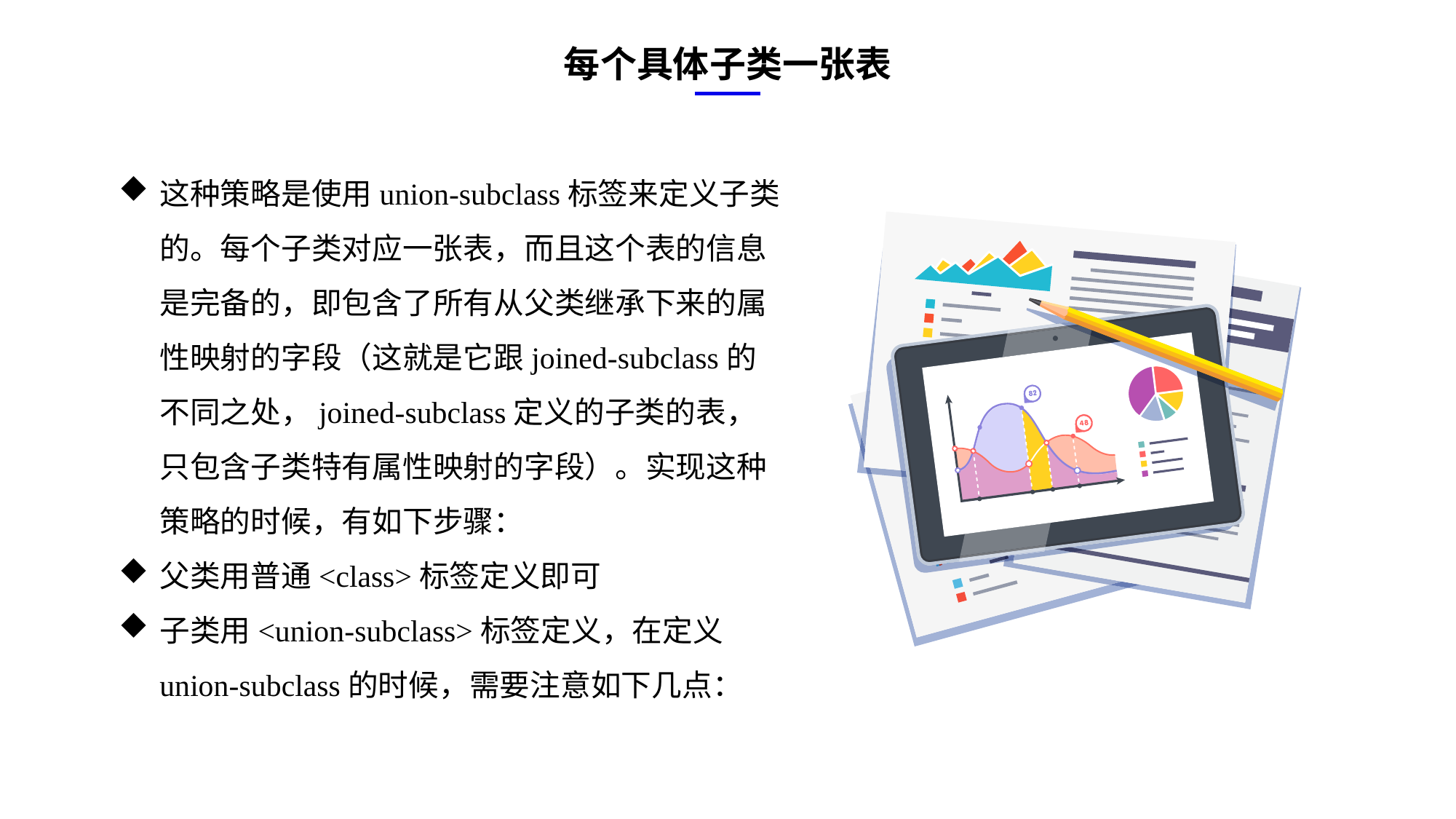

每个具体子类一张表
这种策略是使用union-subclass标签来定义子类的。每个子类对应一张表，而且这个表的信息是完备的，即包含了所有从父类继承下来的属性映射的字段（这就是它跟joined-subclass的不同之处，joined-subclass定义的子类的表，只包含子类特有属性映射的字段）。实现这种策略的时候，有如下步骤：
父类用普通<class>标签定义即可
子类用<union-subclass>标签定义，在定义union-subclass的时候，需要注意如下几点：

e7d195523061f1c0ae0eb3eed39d2bcef4622b2499a05fe6567B54A876BEB457BD1EB8EBE9915191D1FA2E860D28D251AB291D9CBBDD28D4BD16020FD75D8281481517FC21E86E4C931520AFA1087E92E357E3DB373CA326F6F926B1A67F681E99E875FFD293B2C32B3919AE4D43F9436862A7DD54F9346DF3662D8AB7319030EF75D53FF682DE13